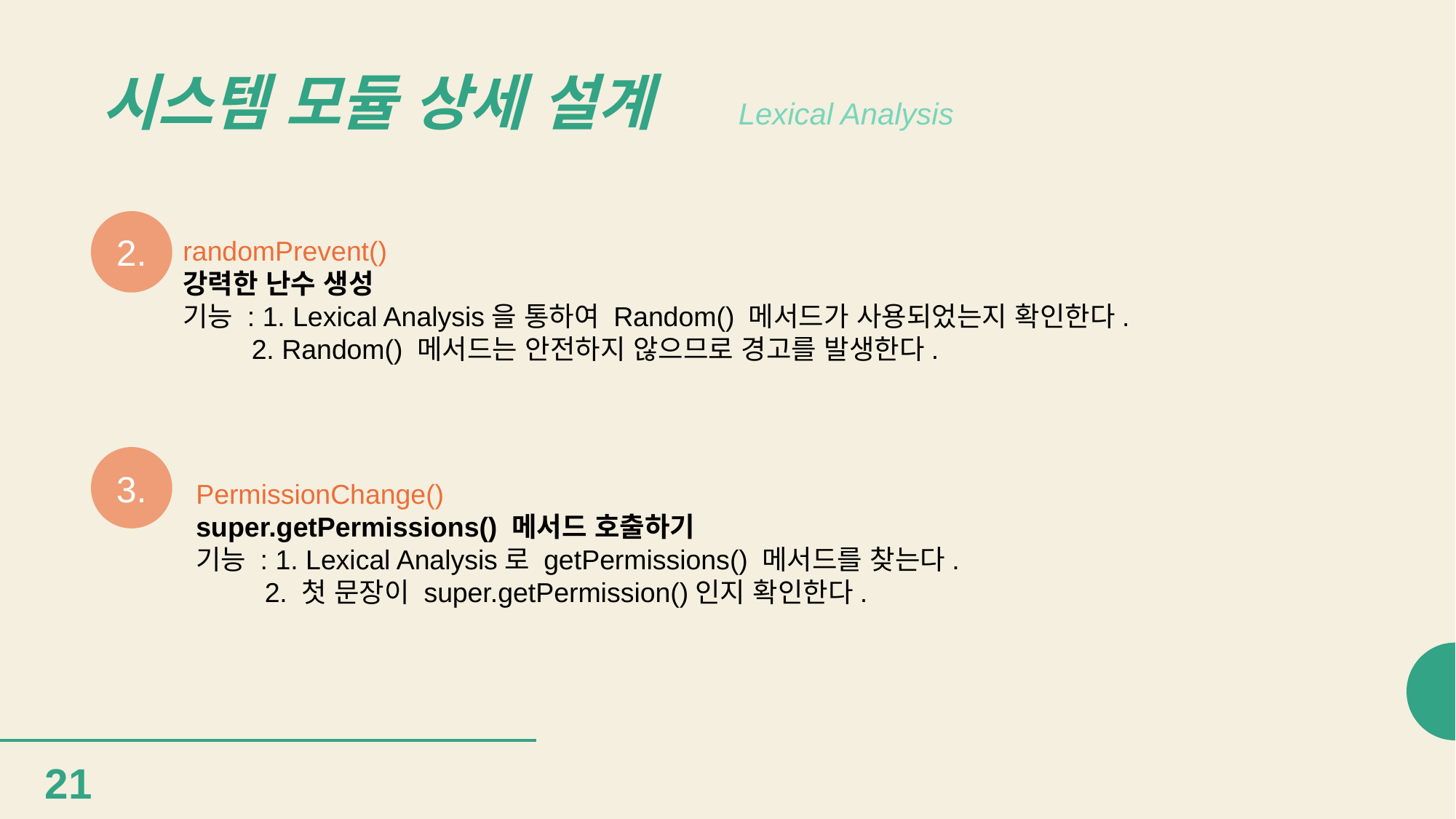

# 시스템 모듈 상세 설계
Lexical Analysis
2.
randomPrevent()
강력한 난수 생성
기능 : 1. Lexical Analysis을 통하여 Random() 메서드가 사용되었는지 확인한다.
         2. Random() 메서드는 안전하지 않으므로 경고를 발생한다.
3.
PermissionChange()
super.getPermissions() 메서드 호출하기
기능 : 1. Lexical Analysis로 getPermissions() 메서드를 찾는다.
         2. 첫 문장이 super.getPermission()인지 확인한다.
21